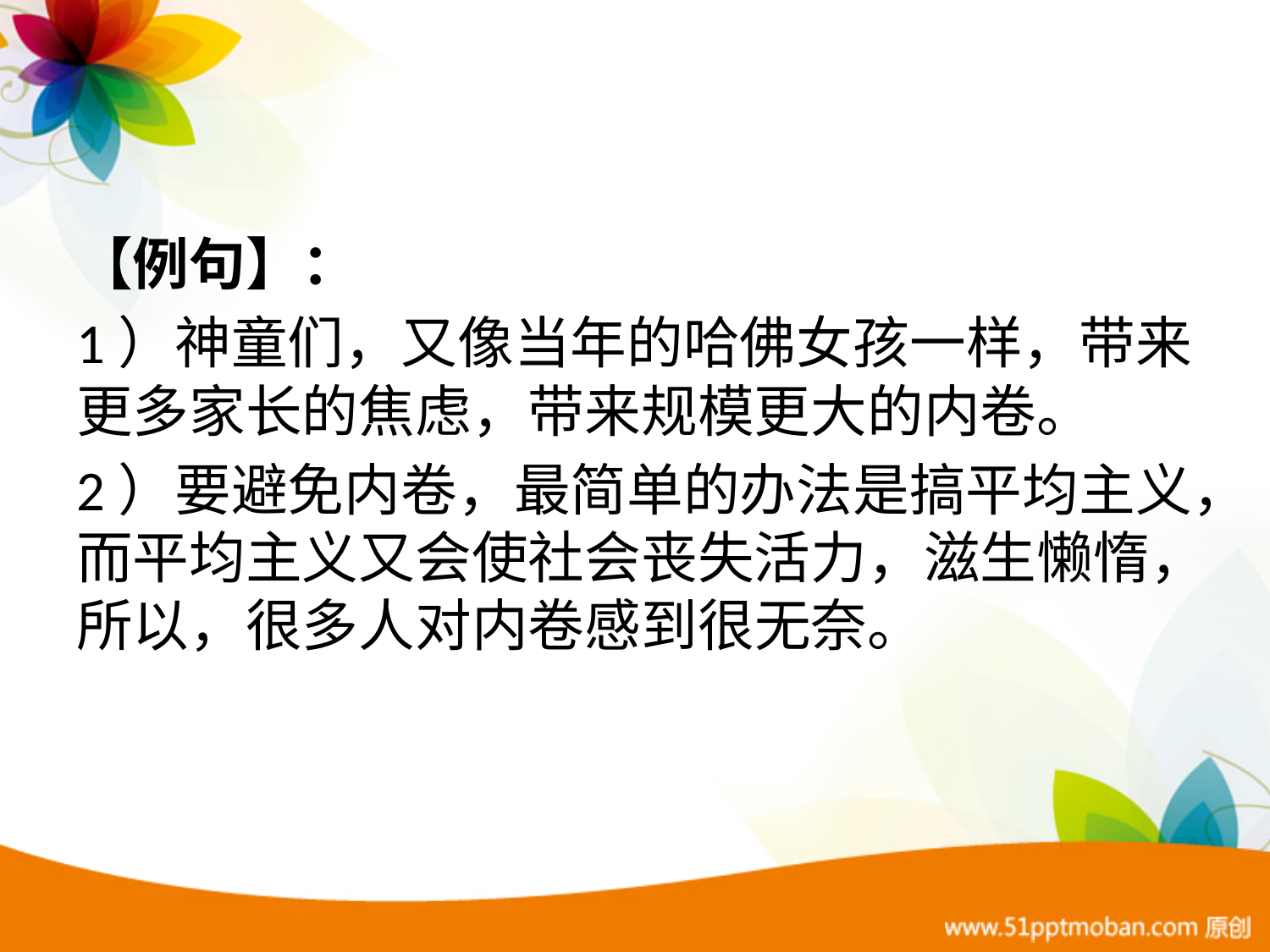

【例句】：
1）神童们，又像当年的哈佛女孩一样，带来更多家长的焦虑，带来规模更大的内卷。
2）要避免内卷，最简单的办法是搞平均主义，而平均主义又会使社会丧失活力，滋生懒惰，所以，很多人对内卷感到很无奈。